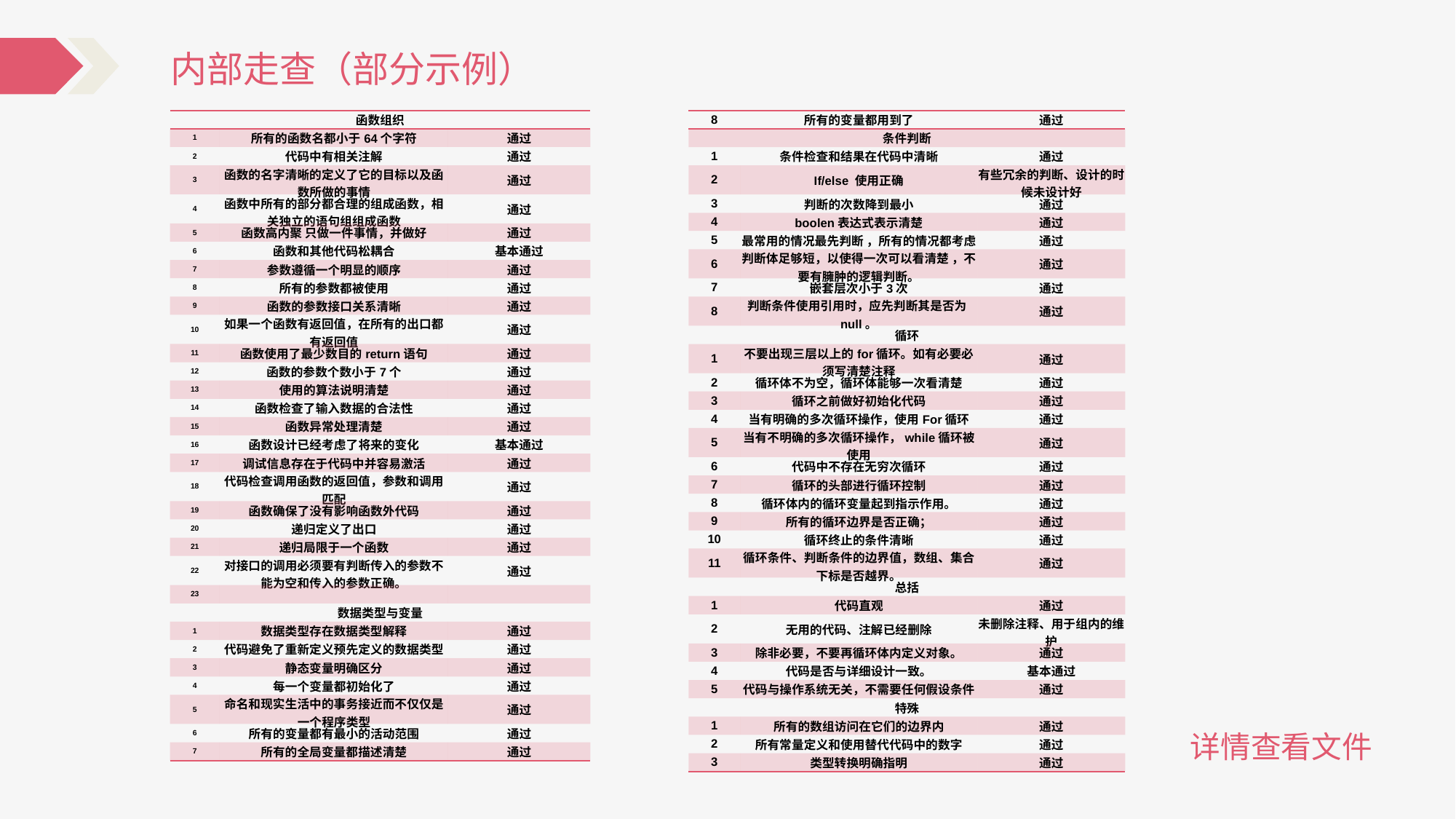

内部走查（部分示例）
| 函数组织 |  |  |
| --- | --- | --- |
| 1 | 所有的函数名都小于64个字符 | 通过 |
| 2 | 代码中有相关注解 | 通过 |
| 3 | 函数的名字清晰的定义了它的目标以及函数所做的事情 | 通过 |
| 4 | 函数中所有的部分都合理的组成函数，相关独立的语句组组成函数 | 通过 |
| 5 | 函数高内聚 只做一件事情，并做好 | 通过 |
| 6 | 函数和其他代码松耦合 | 基本通过 |
| 7 | 参数遵循一个明显的顺序 | 通过 |
| 8 | 所有的参数都被使用 | 通过 |
| 9 | 函数的参数接口关系清晰 | 通过 |
| 10 | 如果一个函数有返回值，在所有的出口都有返回值 | 通过 |
| 11 | 函数使用了最少数目的return语句 | 通过 |
| 12 | 函数的参数个数小于7个 | 通过 |
| 13 | 使用的算法说明清楚 | 通过 |
| 14 | 函数检查了输入数据的合法性 | 通过 |
| 15 | 函数异常处理清楚 | 通过 |
| 16 | 函数设计已经考虑了将来的变化 | 基本通过 |
| 17 | 调试信息存在于代码中并容易激活 | 通过 |
| 18 | 代码检查调用函数的返回值，参数和调用匹配 | 通过 |
| 19 | 函数确保了没有影响函数外代码 | 通过 |
| 20 | 递归定义了出口 | 通过 |
| 21 | 递归局限于一个函数 | 通过 |
| 22 | 对接口的调用必须要有判断传入的参数不能为空和传入的参数正确。 | 通过 |
| 23 |  |  |
| 数据类型与变量 |  |  |
| 1 | 数据类型存在数据类型解释 | 通过 |
| 2 | 代码避免了重新定义预先定义的数据类型 | 通过 |
| 3 | 静态变量明确区分 | 通过 |
| 4 | 每一个变量都初始化了 | 通过 |
| 5 | 命名和现实生活中的事务接近而不仅仅是一个程序类型 | 通过 |
| 6 | 所有的变量都有最小的活动范围 | 通过 |
| 7 | 所有的全局变量都描述清楚 | 通过 |
| 8 | 所有的变量都用到了 | 通过 |
| --- | --- | --- |
| 条件判断 |  |  |
| 1 | 条件检查和结果在代码中清晰 | 通过 |
| 2 | If/else 使用正确 | 有些冗余的判断、设计的时候未设计好 |
| 3 | 判断的次数降到最小 | 通过 |
| 4 | boolen表达式表示清楚 | 通过 |
| 5 | 最常用的情况最先判断 ，所有的情况都考虑 | 通过 |
| 6 | 判断体足够短，以使得一次可以看清楚 ，不要有臃肿的逻辑判断。 | 通过 |
| 7 | 嵌套层次小于3次 | 通过 |
| 8 | 判断条件使用引用时，应先判断其是否为null。 | 通过 |
| 循环 |  |  |
| 1 | 不要出现三层以上的for循环。如有必要必须写清楚注释 | 通过 |
| 2 | 循环体不为空，循环体能够一次看清楚 | 通过 |
| 3 | 循环之前做好初始化代码 | 通过 |
| 4 | 当有明确的多次循环操作，使用For循环 | 通过 |
| 5 | 当有不明确的多次循环操作，while循环被使用 | 通过 |
| 6 | 代码中不存在无穷次循环 | 通过 |
| 7 | 循环的头部进行循环控制 | 通过 |
| 8 | 循环体内的循环变量起到指示作用。 | 通过 |
| 9 | 所有的循环边界是否正确； | 通过 |
| 10 | 循环终止的条件清晰 | 通过 |
| 11 | 循环条件、判断条件的边界值，数组、集合下标是否越界。 | 通过 |
| 总括 |  |  |
| 1 | 代码直观 | 通过 |
| 2 | 无用的代码、注解已经删除 | 未删除注释、用于组内的维护 |
| 3 | 除非必要，不要再循环体内定义对象。 | 通过 |
| 4 | 代码是否与详细设计一致。 | 基本通过 |
| 5 | 代码与操作系统无关，不需要任何假设条件 | 通过 |
| 特殊 |  |  |
| 1 | 所有的数组访问在它们的边界内 | 通过 |
| 2 | 所有常量定义和使用替代代码中的数字 | 通过 |
| 3 | 类型转换明确指明 | 通过 |
详情查看文件